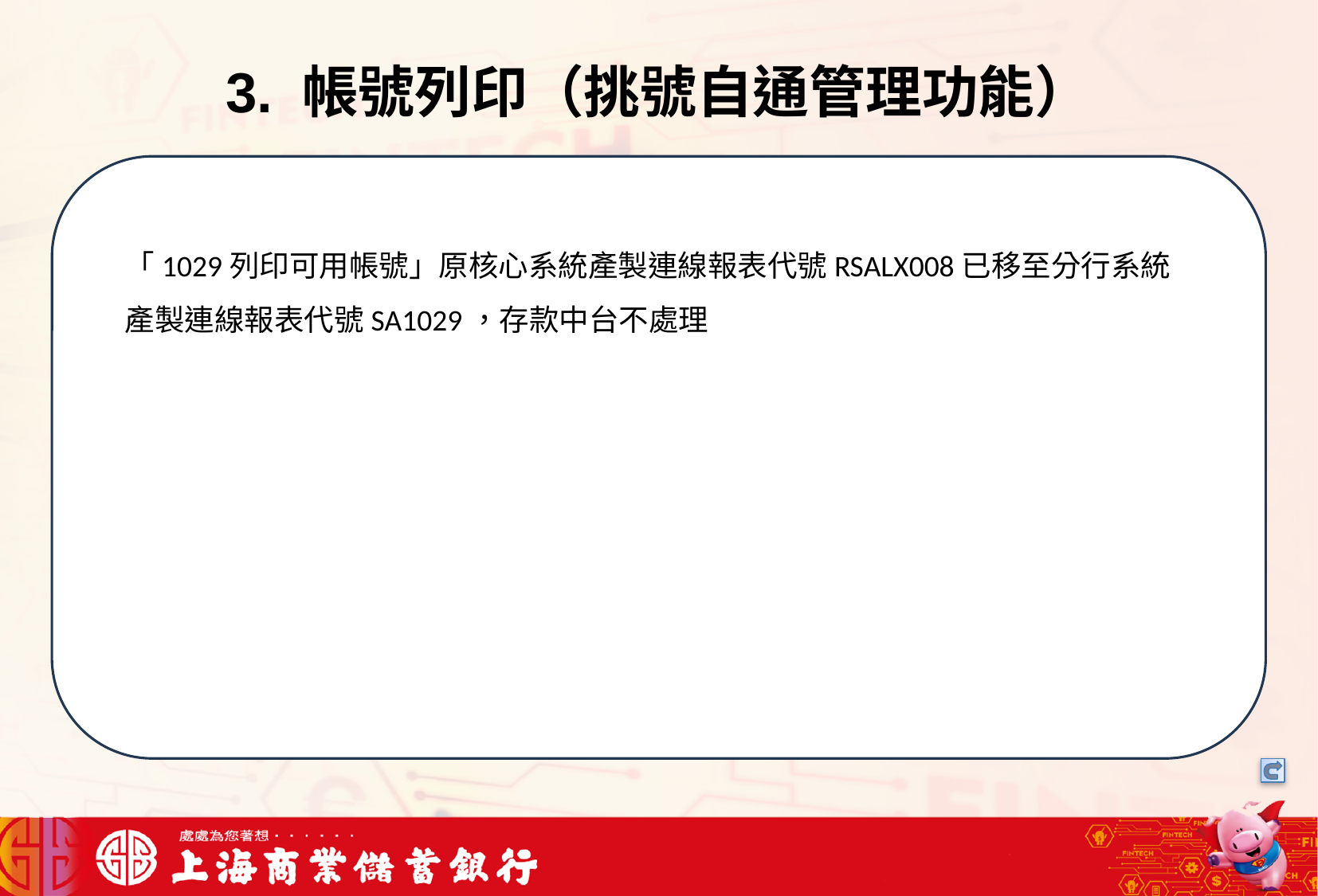

# 3. 帳號列印（挑號自通管理功能）
我們可以將信用卡相關資料存在一個檔案中，將這些檔案中的文字進行詞向量的轉換，把文字轉成數字向量存在向量資料庫中，透過檢索器在向量資料庫搜尋與用戶問題最接近的資訊，透過生成器，生成最合適的答案回覆用戶
「1029列印可用帳號」原核心系統產製連線報表代號RSALX008已移至分行系統產製連線報表代號SA1029，存款中台不處理